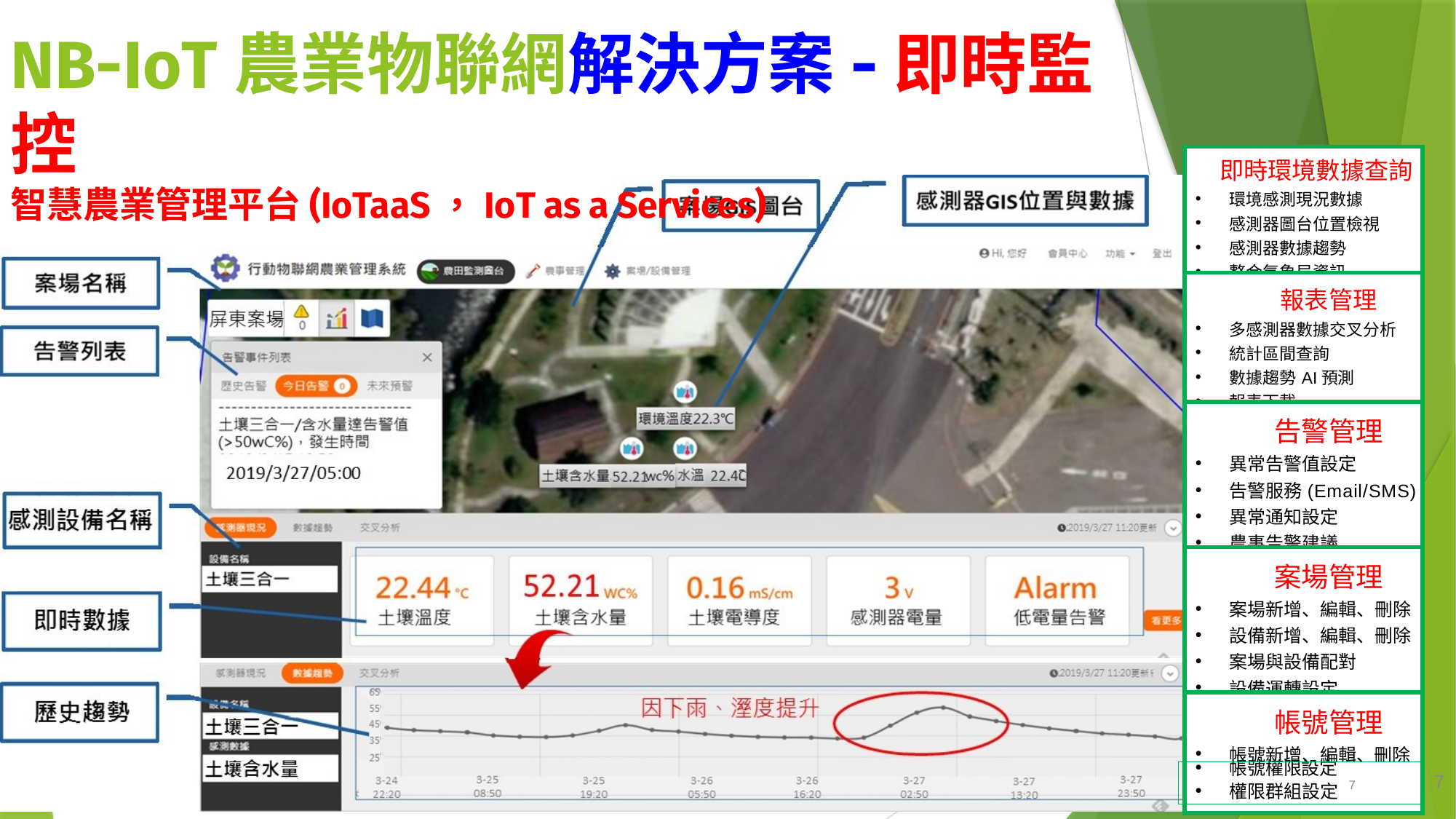

# NB-IoT農業物聯網解決方案-即時監控 智慧農業管理平台(IoTaaS，IoT as a Services)
|  | 即時環境數據查詢 環境感測現況數據 感測器圖台位置檢視 感測器數據趨勢 整合氣象局資訊 |
| --- | --- |
|  | 報表管理 多感測器數據交叉分析 統計區間查詢 數據趨勢AI預測 報表下載 |
|  | 告警管理 異常告警值設定 告警服務(Email/SMS) 異常通知設定 農事告警建議 |
|  | 案場管理 案場新增、編輯、刪除 設備新增、編輯、刪除 案場與設備配對 設備運轉設定 |
|  | 帳號管理 帳號新增、編輯、刪除 |
|  | 帳號權限設定 權限群組設定 7 |
|  |  |

7